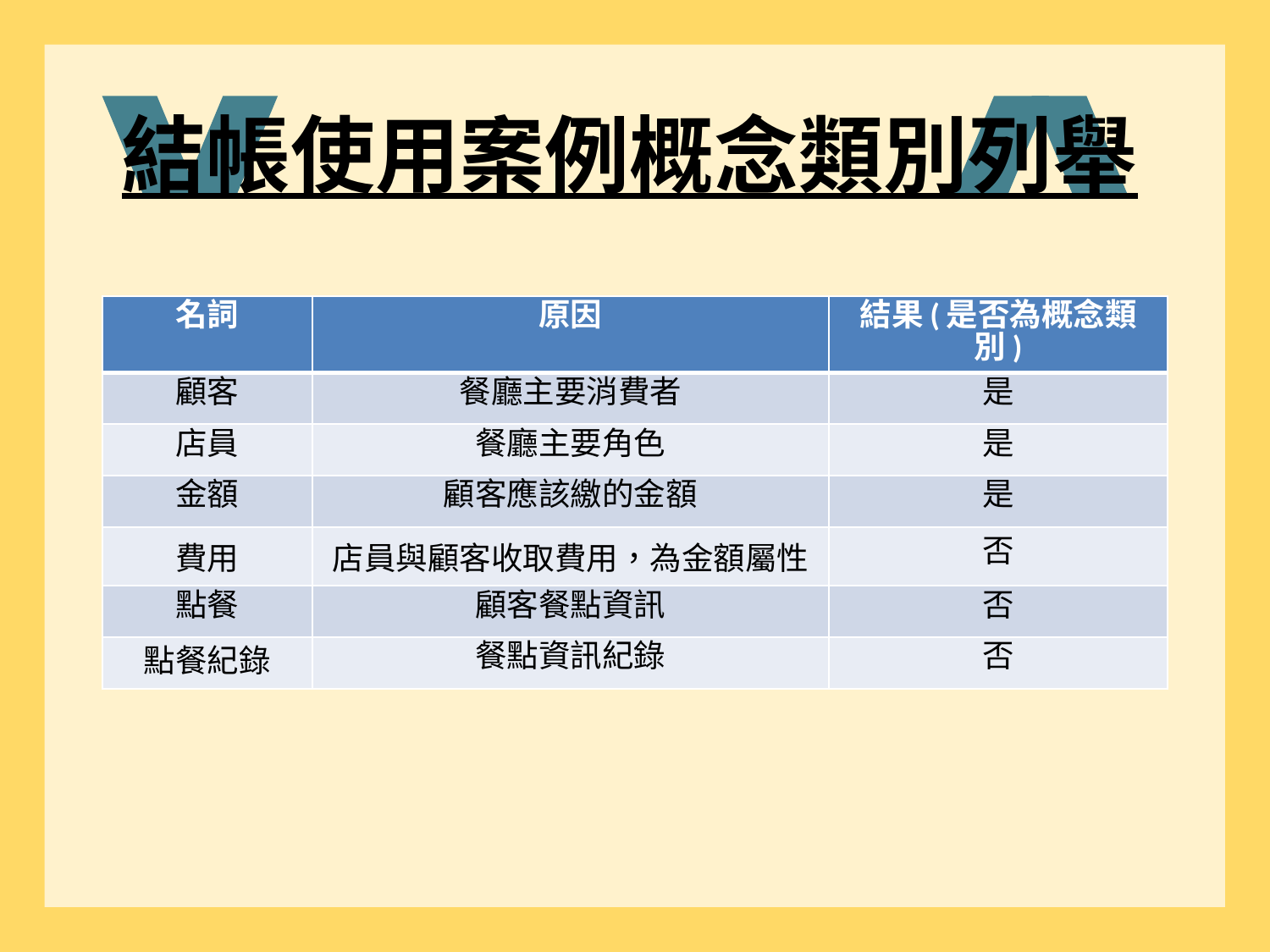

結帳使用案例概念類別列舉
| 名詞 | 原因 | 結果(是否為概念類別) |
| --- | --- | --- |
| 顧客 | 餐廳主要消費者 | 是 |
| 店員 | 餐廳主要角色 | 是 |
| 金額 | 顧客應該繳的金額 | 是 |
| 費用 | 店員與顧客收取費用，為金額屬性 | 否 |
| 點餐 | 顧客餐點資訊 | 否 |
| 點餐紀錄 | 餐點資訊紀錄 | 否 |